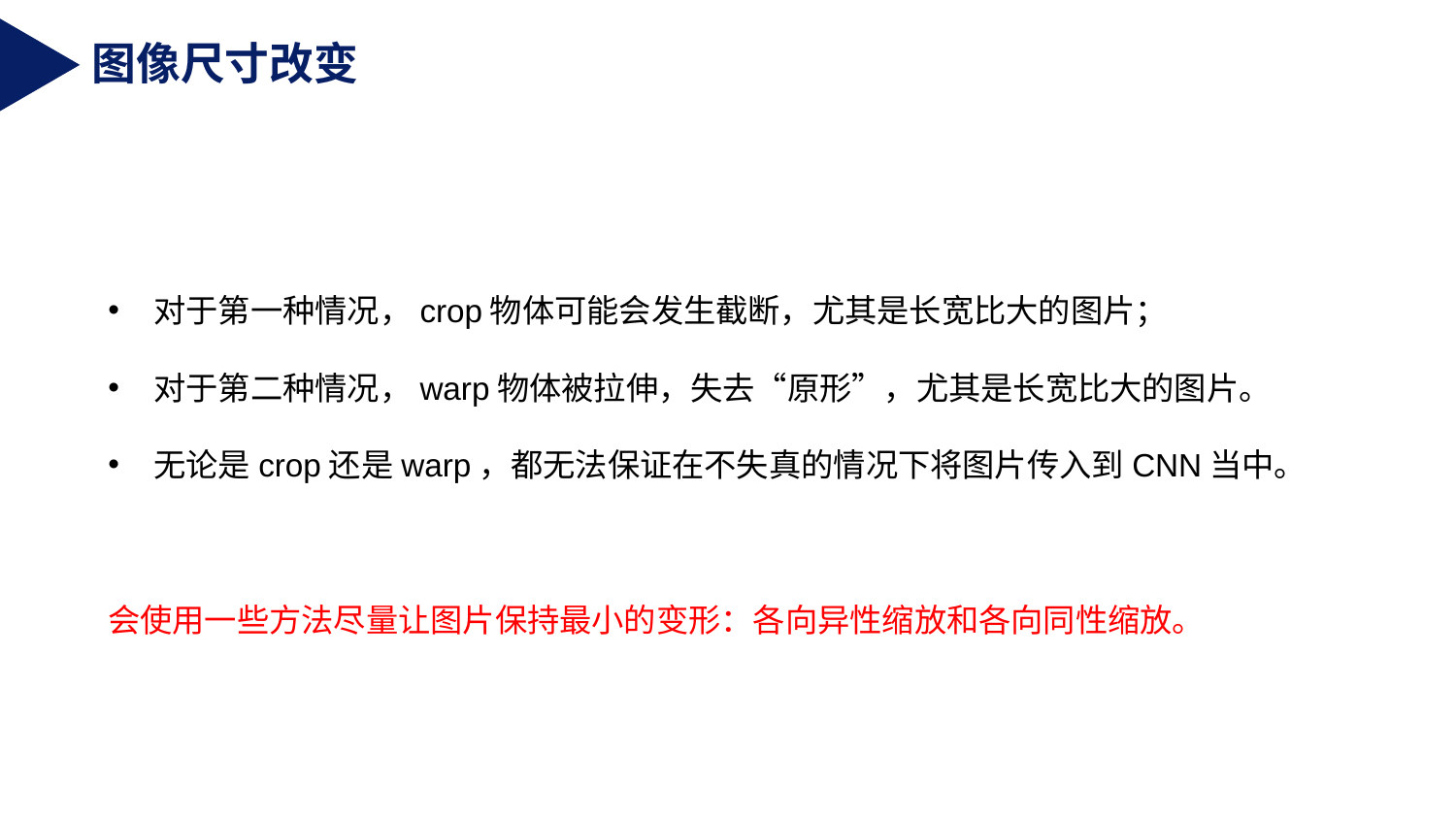

图像尺寸改变
对于第一种情况，crop物体可能会发生截断，尤其是长宽比大的图片；
对于第二种情况，warp物体被拉伸，失去“原形”，尤其是长宽比大的图片。
无论是crop还是warp，都无法保证在不失真的情况下将图片传入到CNN当中。

会使用一些方法尽量让图片保持最小的变形：各向异性缩放和各向同性缩放。